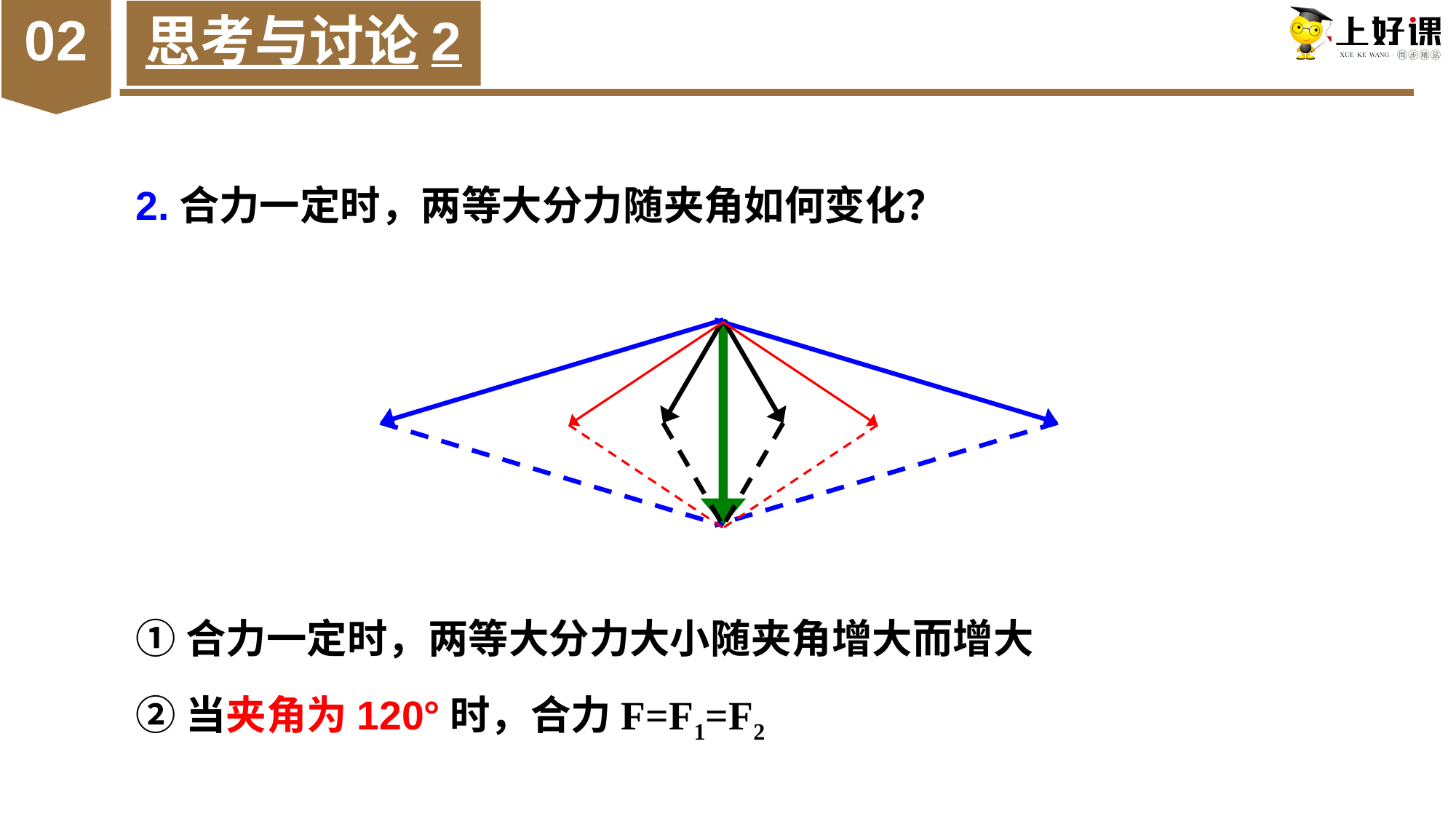

02

思考与讨论2

2.合力一定时，两等大分力随夹角如何变化？

①合力一定时，两等大分力大小随夹角增大而增大
②当夹角为120°时，合力F=F1=F2